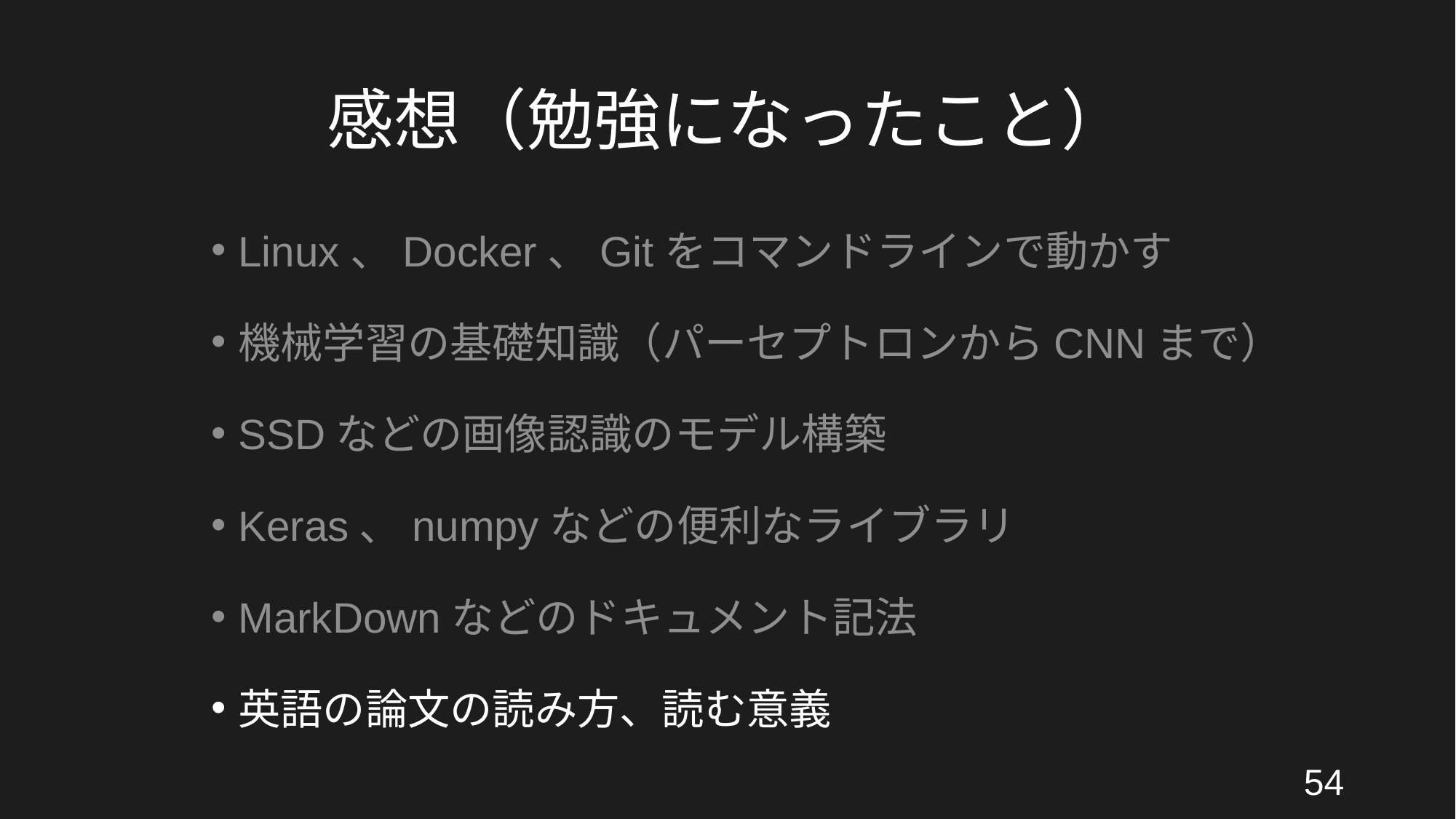

# 感想（勉強になったこと）
Linux、Docker、Gitをコマンドラインで動かす
機械学習の基礎知識（パーセプトロンからCNNまで）
SSDなどの画像認識のモデル構築
Keras、numpyなどの便利なライブラリ
MarkDownなどのドキュメント記法
英語の論文の読み方、読む意義
54